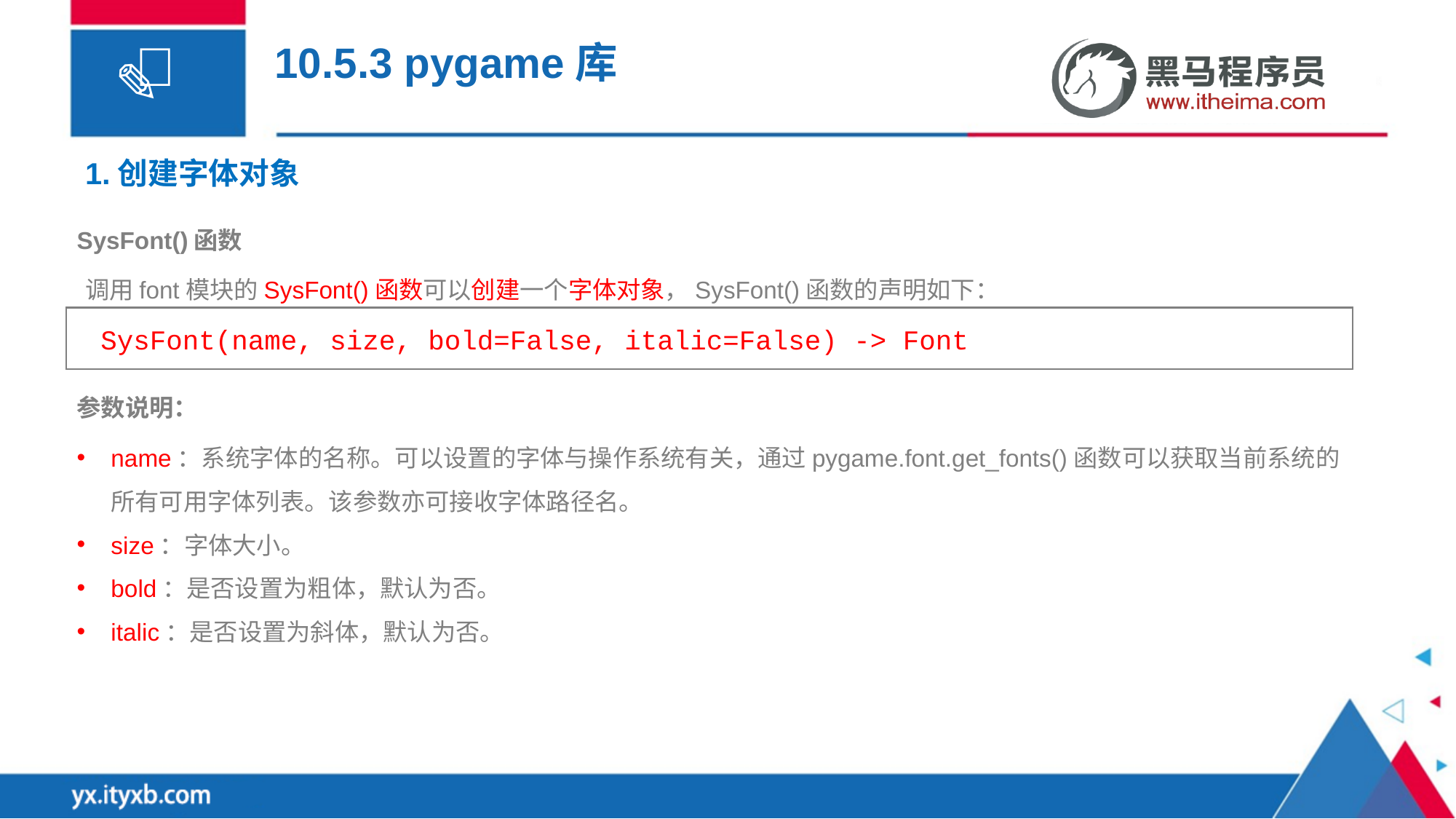

# 10.5.3 pygame库
1.创建字体对象
SysFont()函数
调用font模块的SysFont()函数可以创建一个字体对象，SysFont()函数的声明如下：

SysFont(name, size, bold=False, italic=False) -> Font
参数说明：
name：系统字体的名称。可以设置的字体与操作系统有关，通过pygame.font.get_fonts()函数可以获取当前系统的所有可用字体列表。该参数亦可接收字体路径名。
size：字体大小。
bold：是否设置为粗体，默认为否。
italic：是否设置为斜体，默认为否。